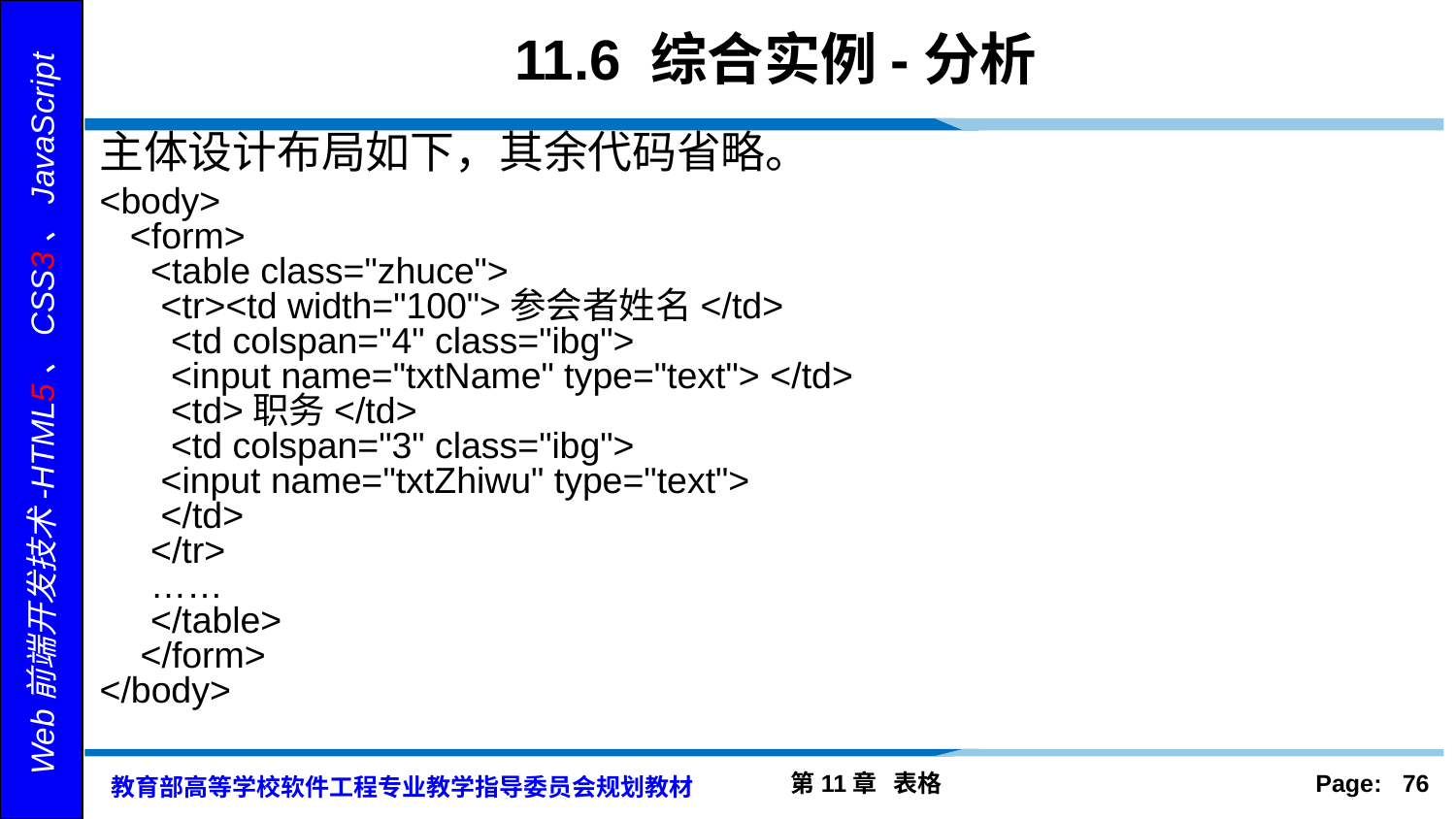

# 11.6 综合实例-分析
主体设计布局如下，其余代码省略。
<body>
   <form>
     <table class="zhuce">
      <tr><td width="100">参会者姓名</td>
       <td colspan="4" class="ibg">
       <input name="txtName" type="text"> </td>
       <td>职务</td>
       <td colspan="3" class="ibg">
      <input name="txtZhiwu" type="text">
      </td>
     </tr>
     ……
     </table>
    </form>
</body>